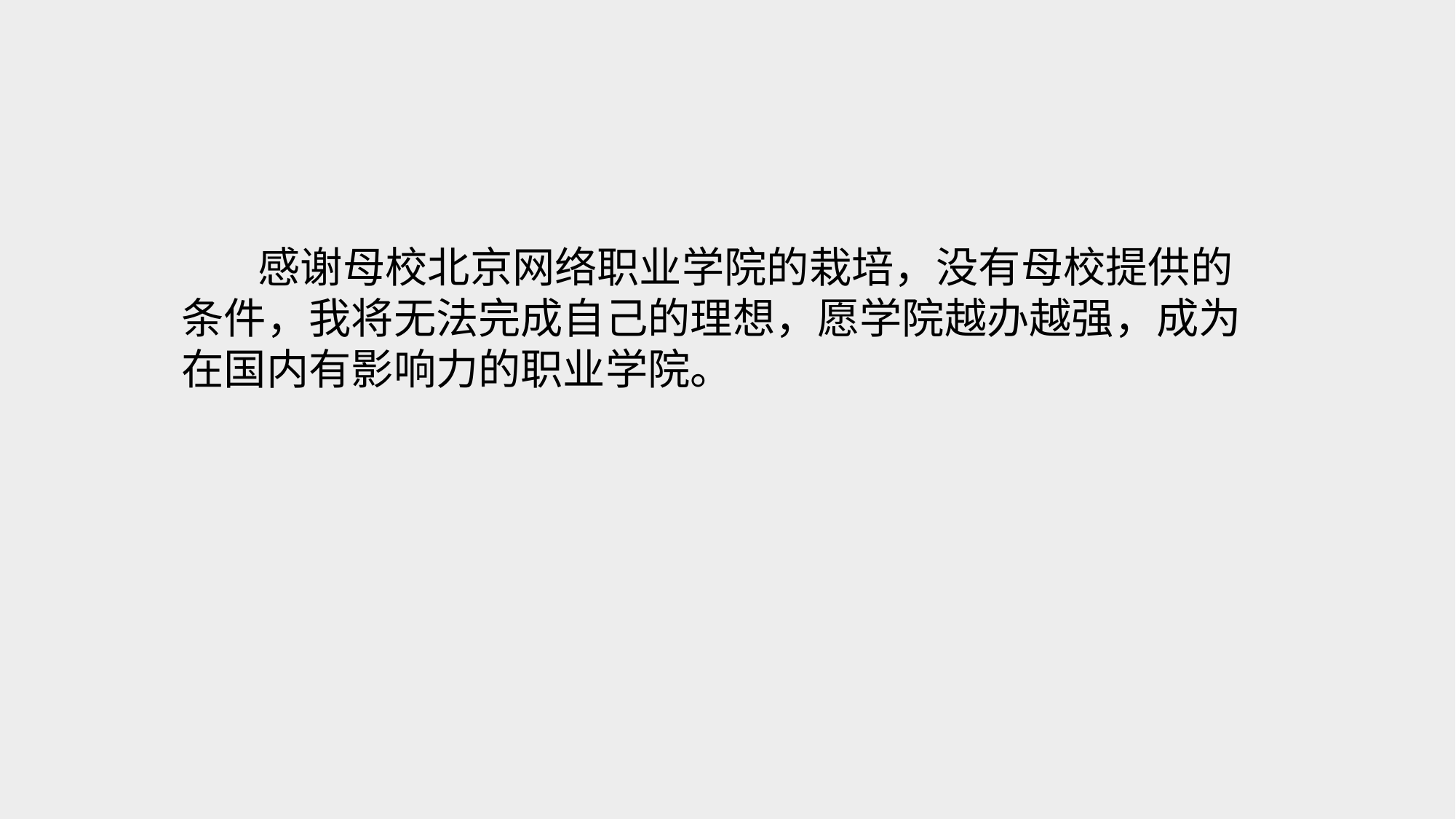

感谢母校北京网络职业学院的栽培，没有母校提供的条件，我将无法完成自己的理想，愿学院越办越强，成为在国内有影响力的职业学院。